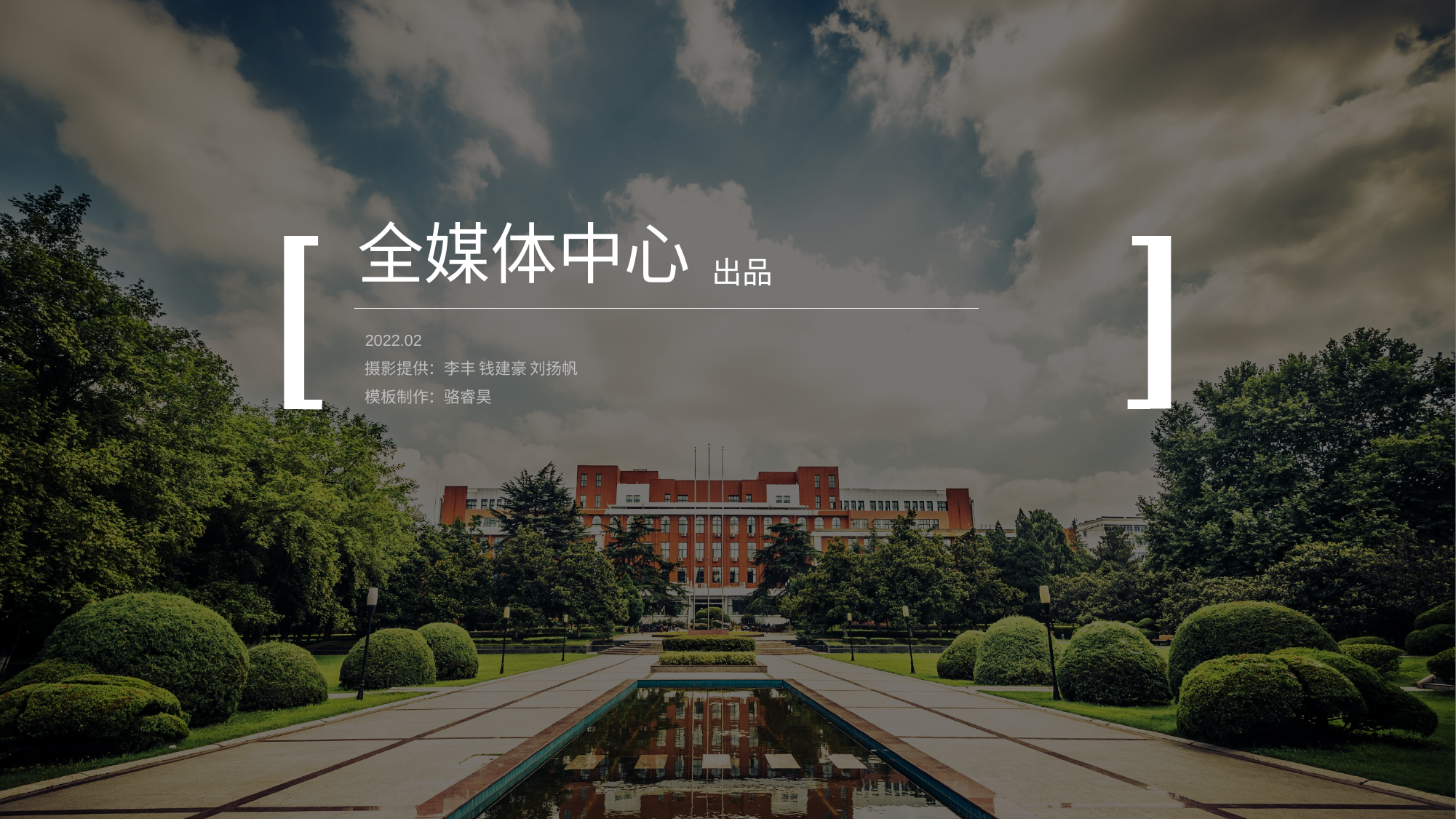

全媒体中心

出品
2022.02
摄影提供：李丰 钱建豪 刘扬帆
模板制作：骆睿昊